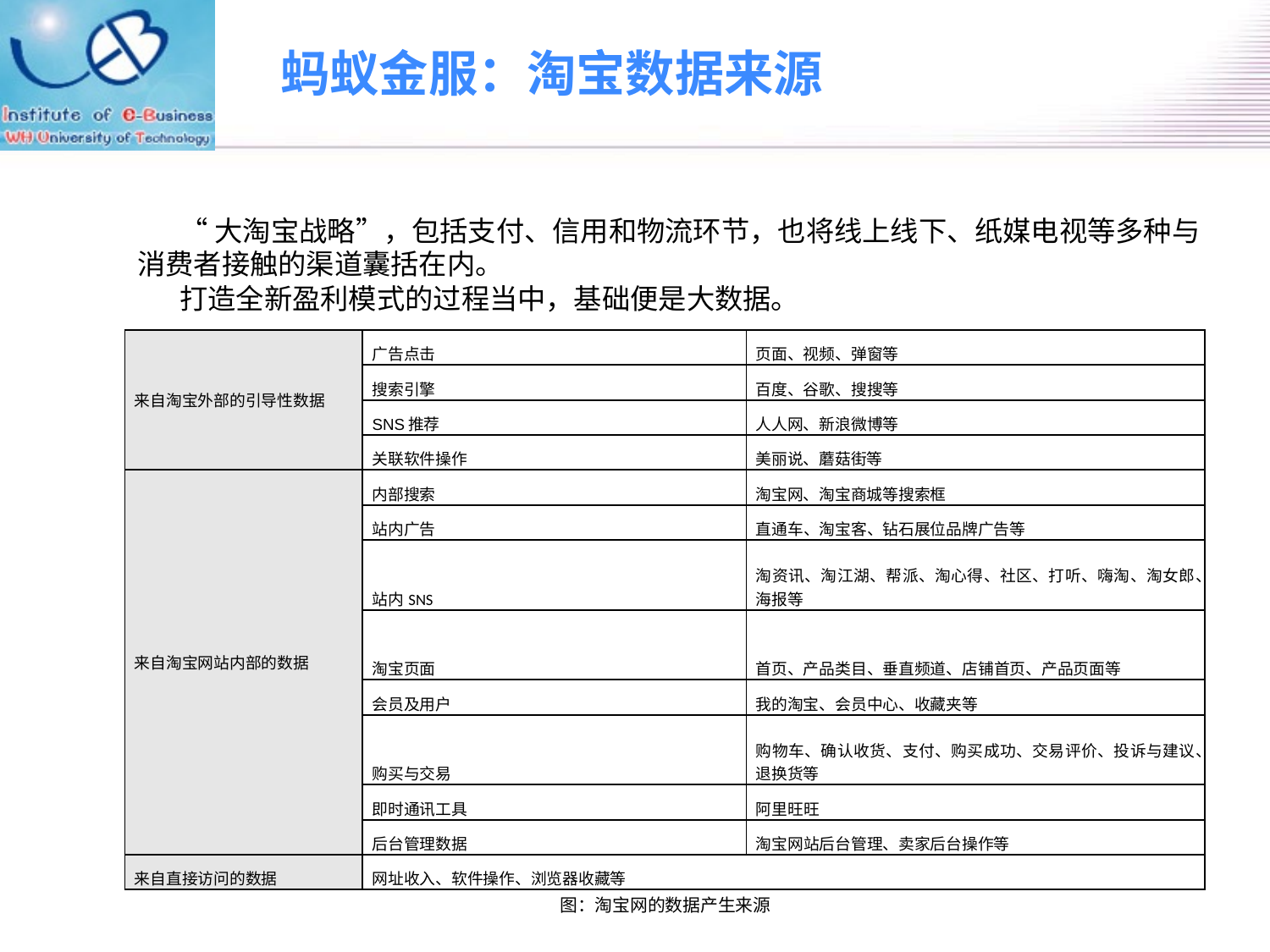

蚂蚁金服：淘宝数据来源
“大淘宝战略”，包括支付、信用和物流环节，也将线上线下、纸媒电视等多种与消费者接触的渠道囊括在内。
打造全新盈利模式的过程当中，基础便是大数据。
| 来自淘宝外部的引导性数据 | 广告点击 | 页面、视频、弹窗等 |
| --- | --- | --- |
|  | 搜索引擎 | 百度、谷歌、搜搜等 |
|  | SNS推荐 | 人人网、新浪微博等 |
|  | 关联软件操作 | 美丽说、蘑菇街等 |
| 来自淘宝网站内部的数据 | 内部搜索 | 淘宝网、淘宝商城等搜索框 |
|  | 站内广告 | 直通车、淘宝客、钻石展位品牌广告等 |
|  | 站内SNS | 淘资讯、淘江湖、帮派、淘心得、社区、打听、嗨淘、淘女郎、海报等 |
|  | 淘宝页面 | 首页、产品类目、垂直频道、店铺首页、产品页面等 |
|  | 会员及用户 | 我的淘宝、会员中心、收藏夹等 |
|  | 购买与交易 | 购物车、确认收货、支付、购买成功、交易评价、投诉与建议、退换货等 |
|  | 即时通讯工具 | 阿里旺旺 |
|  | 后台管理数据 | 淘宝网站后台管理、卖家后台操作等 |
| 来自直接访问的数据 | 网址收入、软件操作、浏览器收藏等 |  |
图：淘宝网的数据产生来源